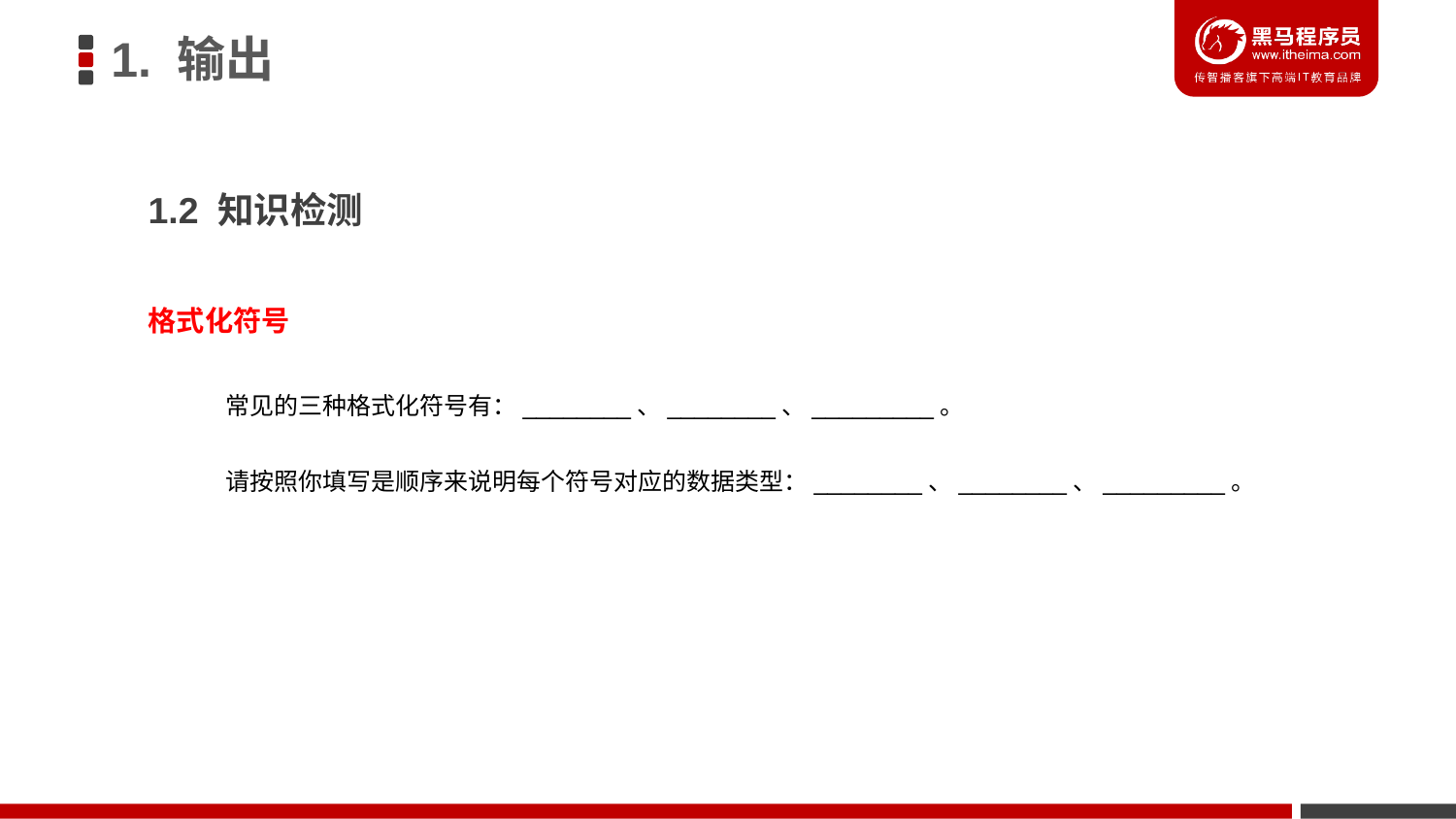

1. 输出
1.2 知识检测
格式化符号
常见的三种格式化符号有：________、________、_________。

请按照你填写是顺序来说明每个符号对应的数据类型：________、________、_________。